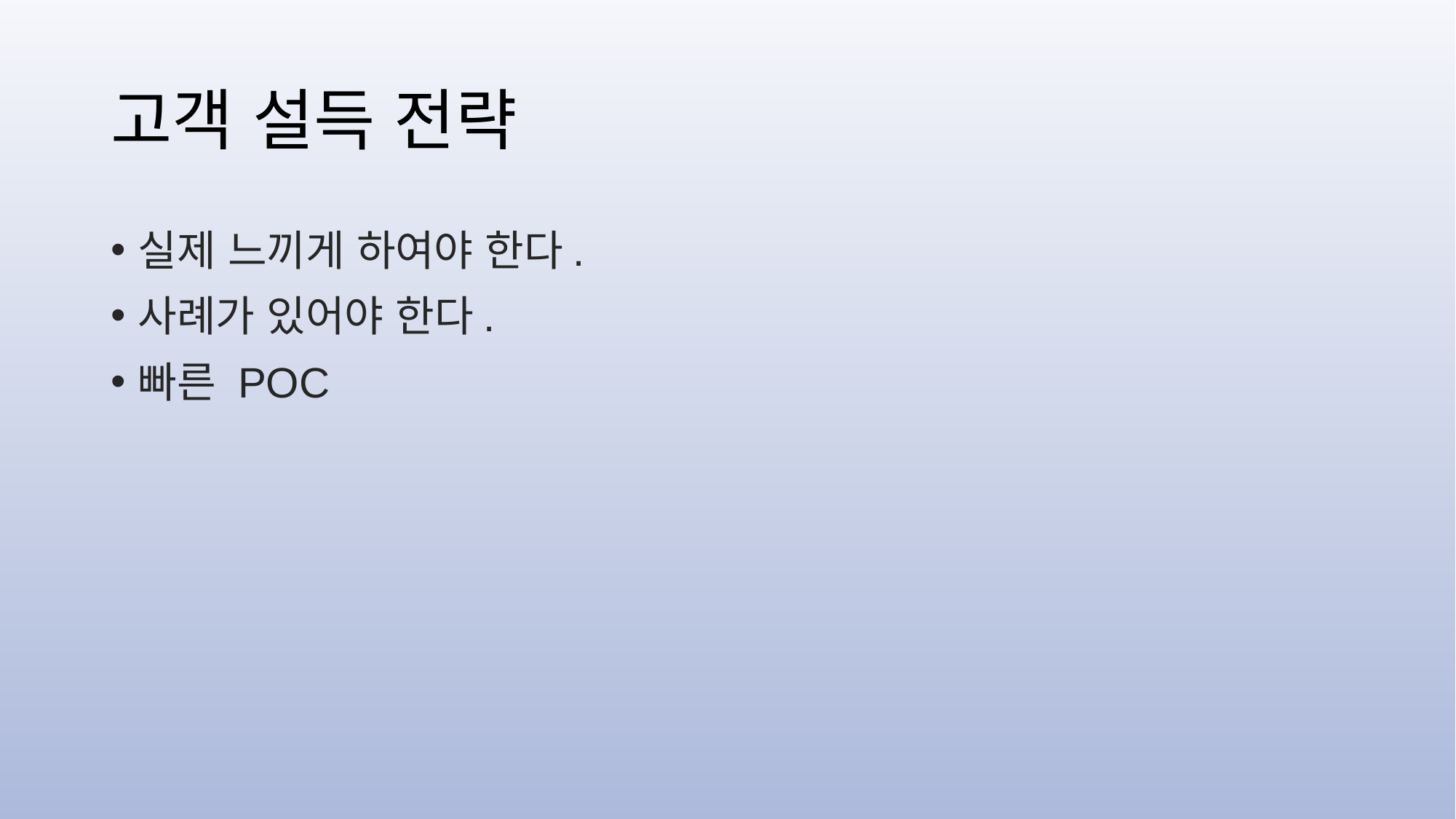

# 고객 설득 전략
실제 느끼게 하여야 한다.
사례가 있어야 한다.
빠른 POC